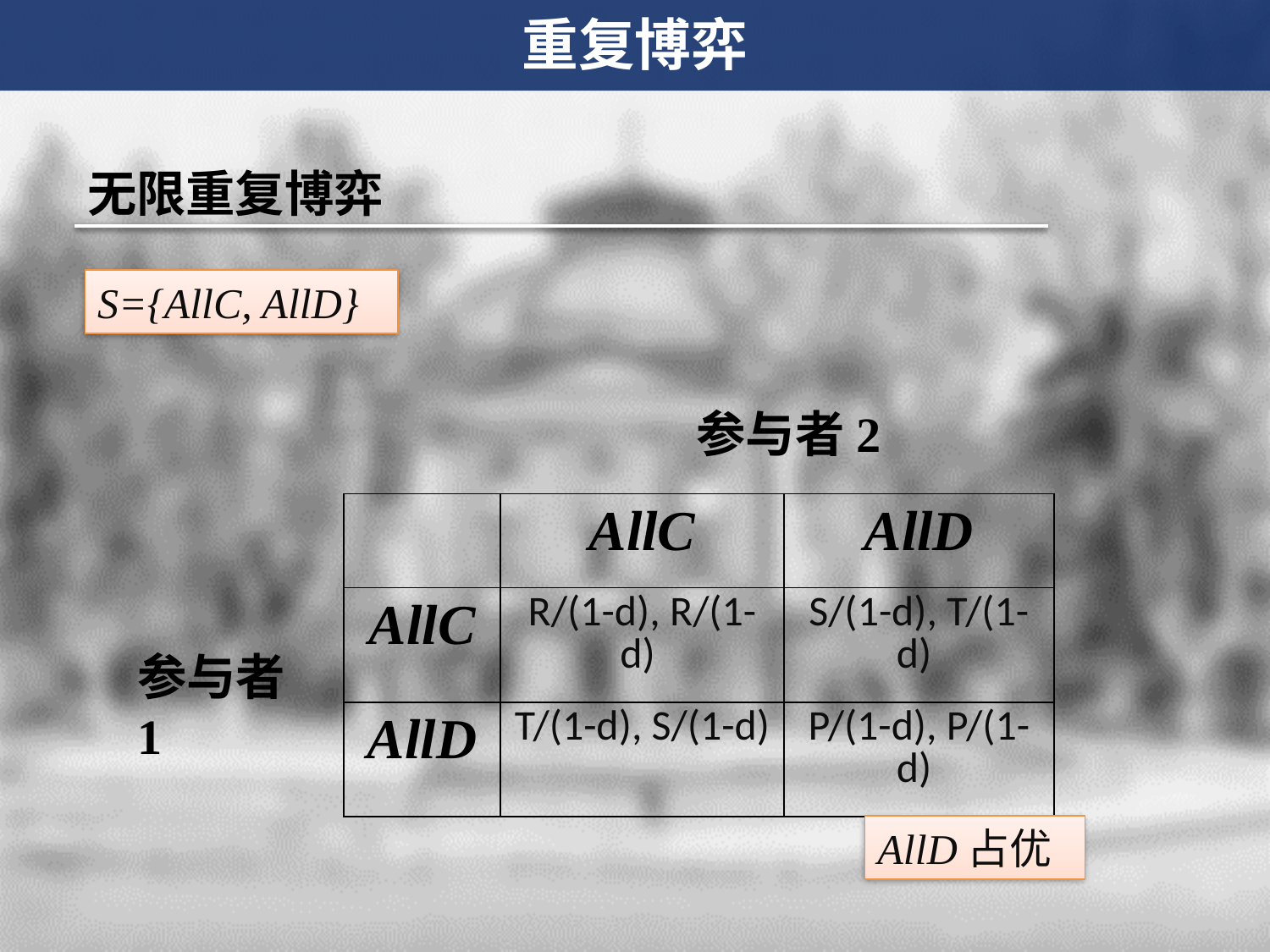

重复博弈

无限重复博弈
S={AllC, AllD}
参与者2
|  | AllC | AllD |
| --- | --- | --- |
| AllC | R/(1-d), R/(1-d) | S/(1-d), T/(1-d) |
| AllD | T/(1-d), S/(1-d) | P/(1-d), P/(1-d) |
参与者1
AllD占优